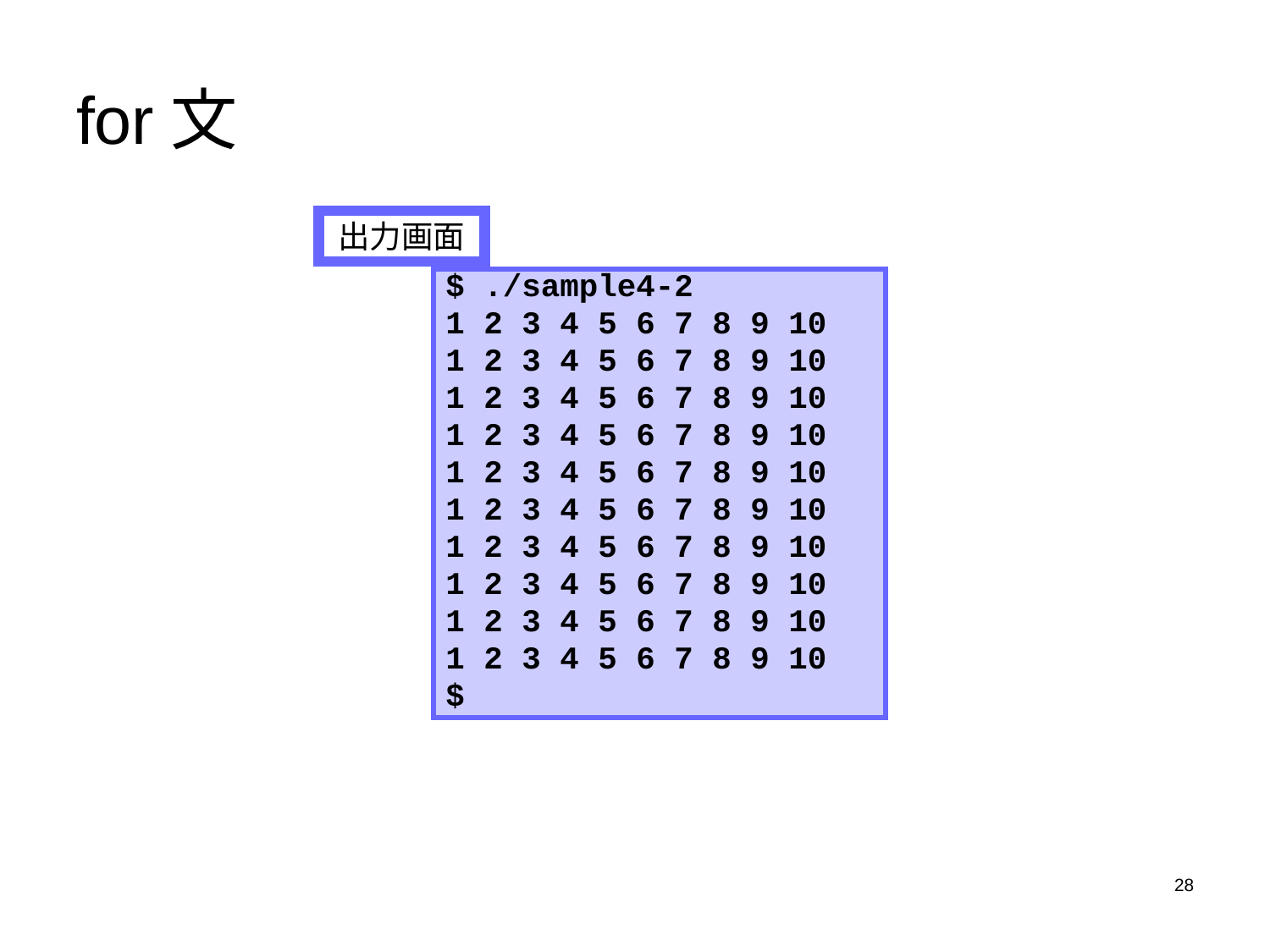

# for文
出力画面
$ ./sample4-2
1 2 3 4 5 6 7 8 9 10
1 2 3 4 5 6 7 8 9 10
1 2 3 4 5 6 7 8 9 10
1 2 3 4 5 6 7 8 9 10
1 2 3 4 5 6 7 8 9 10
1 2 3 4 5 6 7 8 9 10
1 2 3 4 5 6 7 8 9 10
1 2 3 4 5 6 7 8 9 10
1 2 3 4 5 6 7 8 9 10
1 2 3 4 5 6 7 8 9 10
$
28